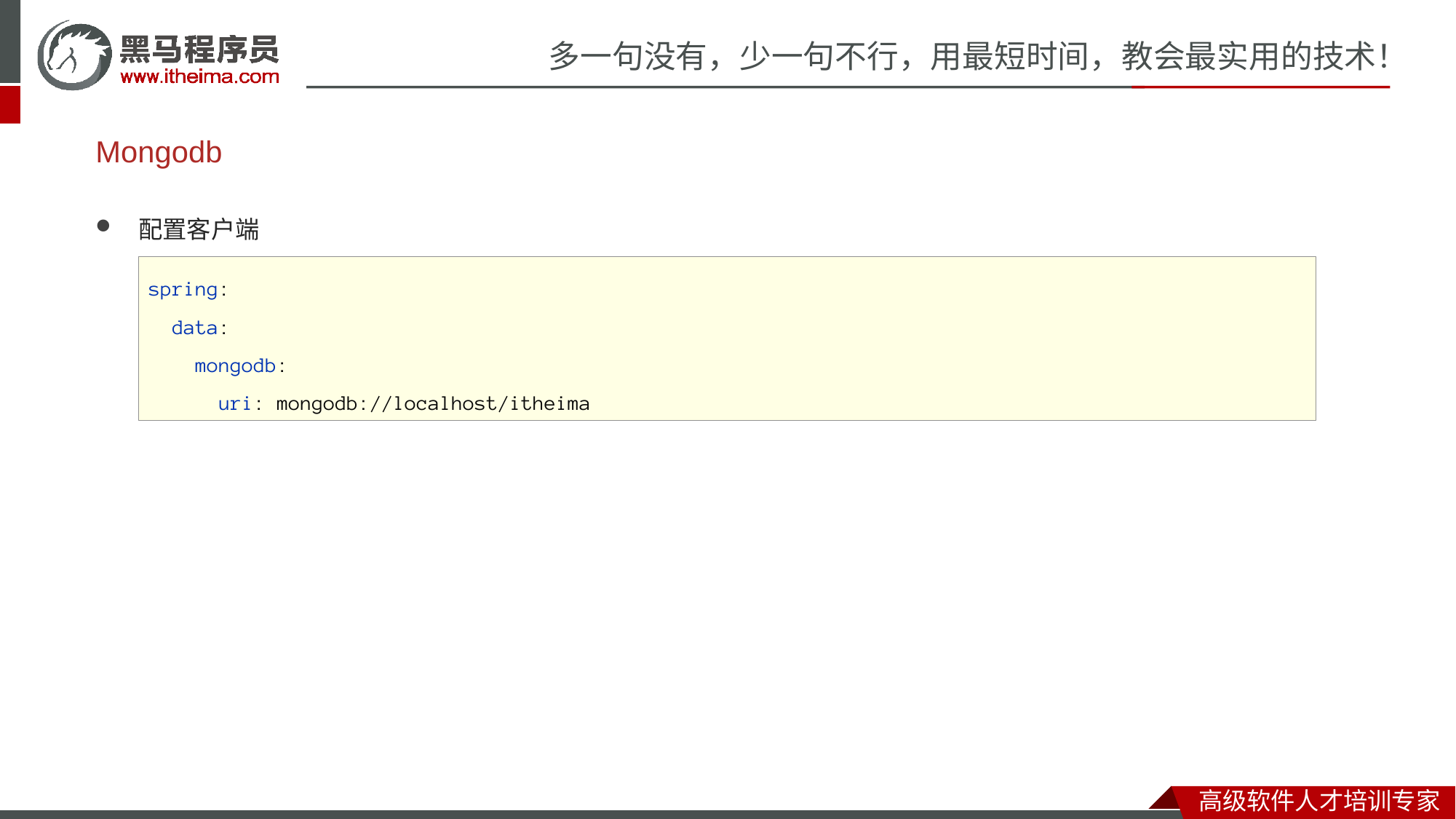

# Mongodb
配置客户端

spring:
  data:
    mongodb:
      uri: mongodb://localhost/itheima